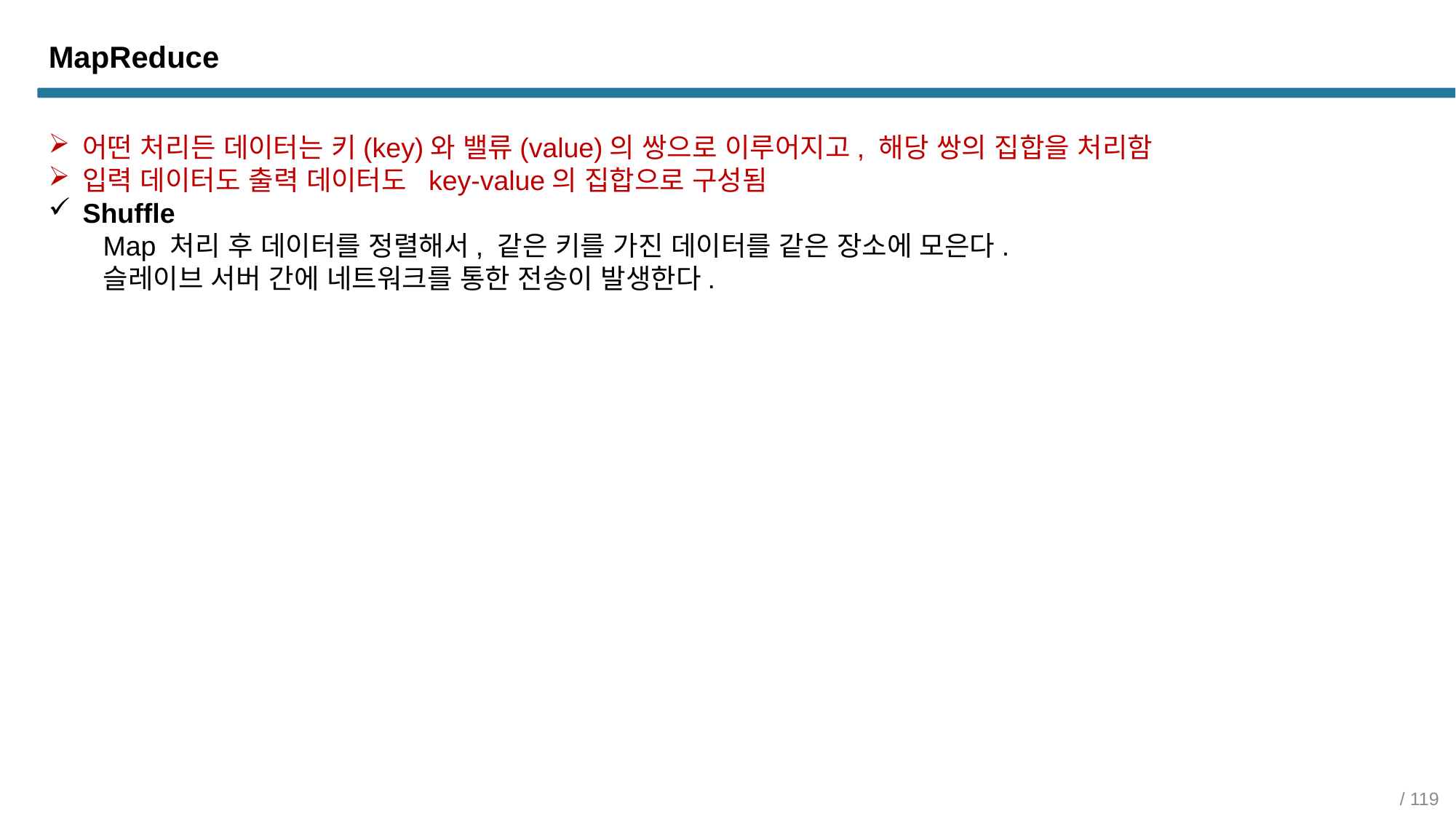

MapReduce
어떤 처리든 데이터는 키(key)와 밸류(value)의 쌍으로 이루어지고, 해당 쌍의 집합을 처리함
입력 데이터도 출력 데이터도  key-value의 집합으로 구성됨
Shuffle
Map 처리 후 데이터를 정렬해서, 같은 키를 가진 데이터를 같은 장소에 모은다.
슬레이브 서버 간에 네트워크를 통한 전송이 발생한다.

/ 119